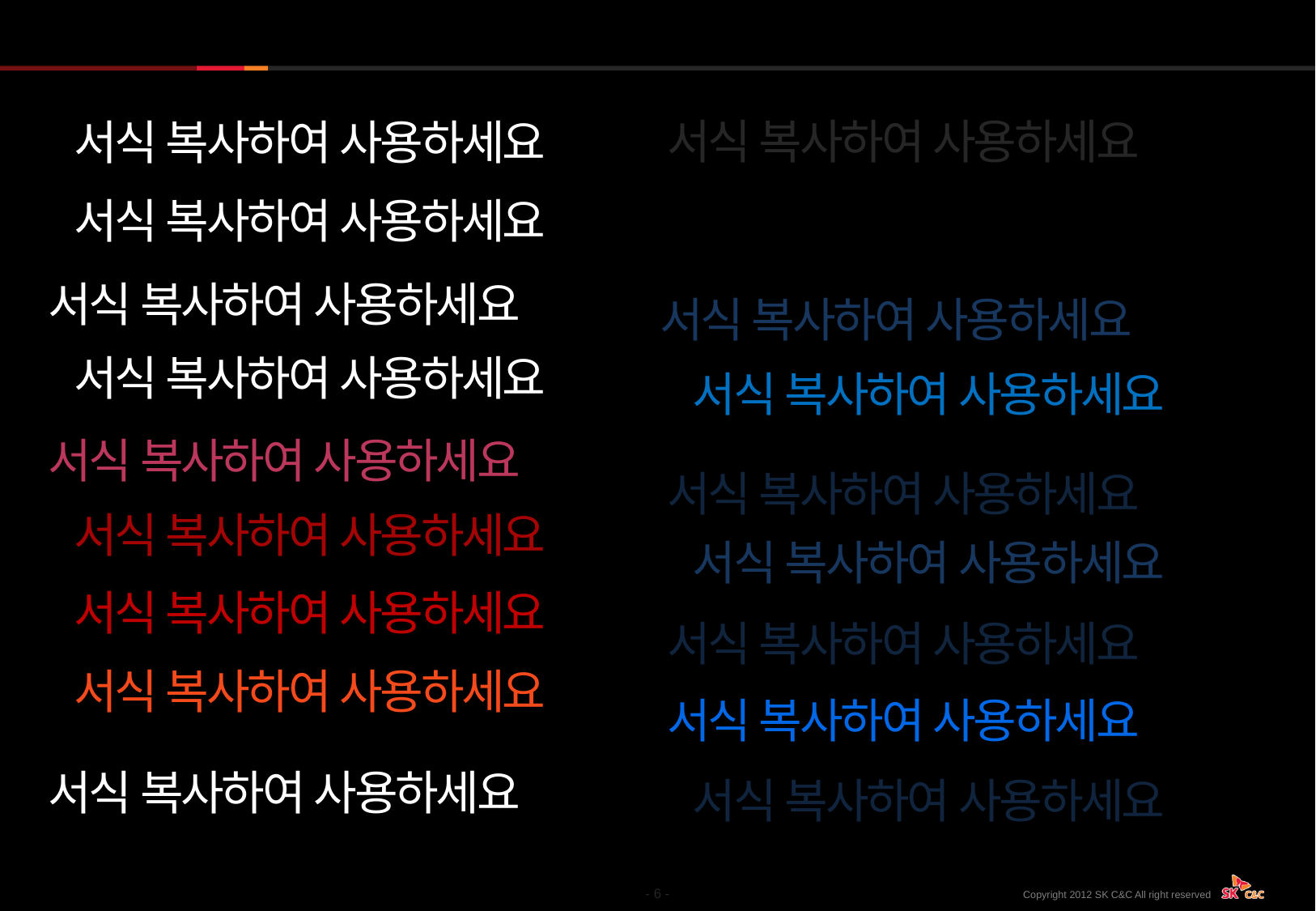

서식 복사하여 사용하세요
서식 복사하여 사용하세요
서식 복사하여 사용하세요
서식 복사하여 사용하세요
서식 복사하여 사용하세요
서식 복사하여 사용하세요
서식 복사하여 사용하세요
서식 복사하여 사용하세요
서식 복사하여 사용하세요
서식 복사하여 사용하세요
서식 복사하여 사용하세요
서식 복사하여 사용하세요
서식 복사하여 사용하세요
서식 복사하여 사용하세요
서식 복사하여 사용하세요
서식 복사하여 사용하세요
서식 복사하여 사용하세요
서식 복사하여 사용하세요